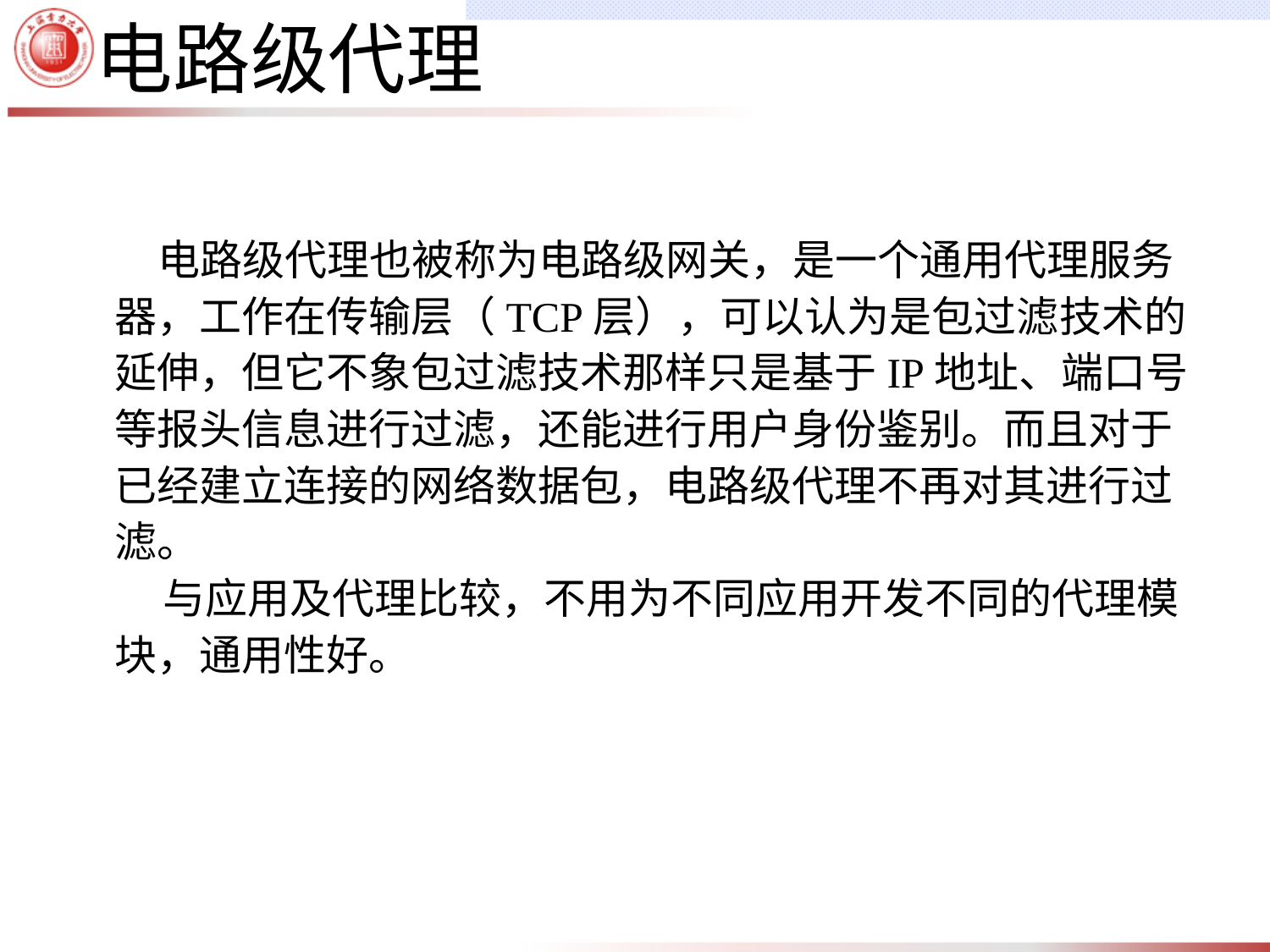

# 电路级代理

     电路级代理也被称为电路级网关，是一个通用代理服务器，工作在传输层（TCP层），可以认为是包过滤技术的延伸，但它不象包过滤技术那样只是基于IP地址、端口号等报头信息进行过滤，还能进行用户身份鉴别。而且对于已经建立连接的网络数据包，电路级代理不再对其进行过滤。
    与应用及代理比较，不用为不同应用开发不同的代理模块，通用性好。